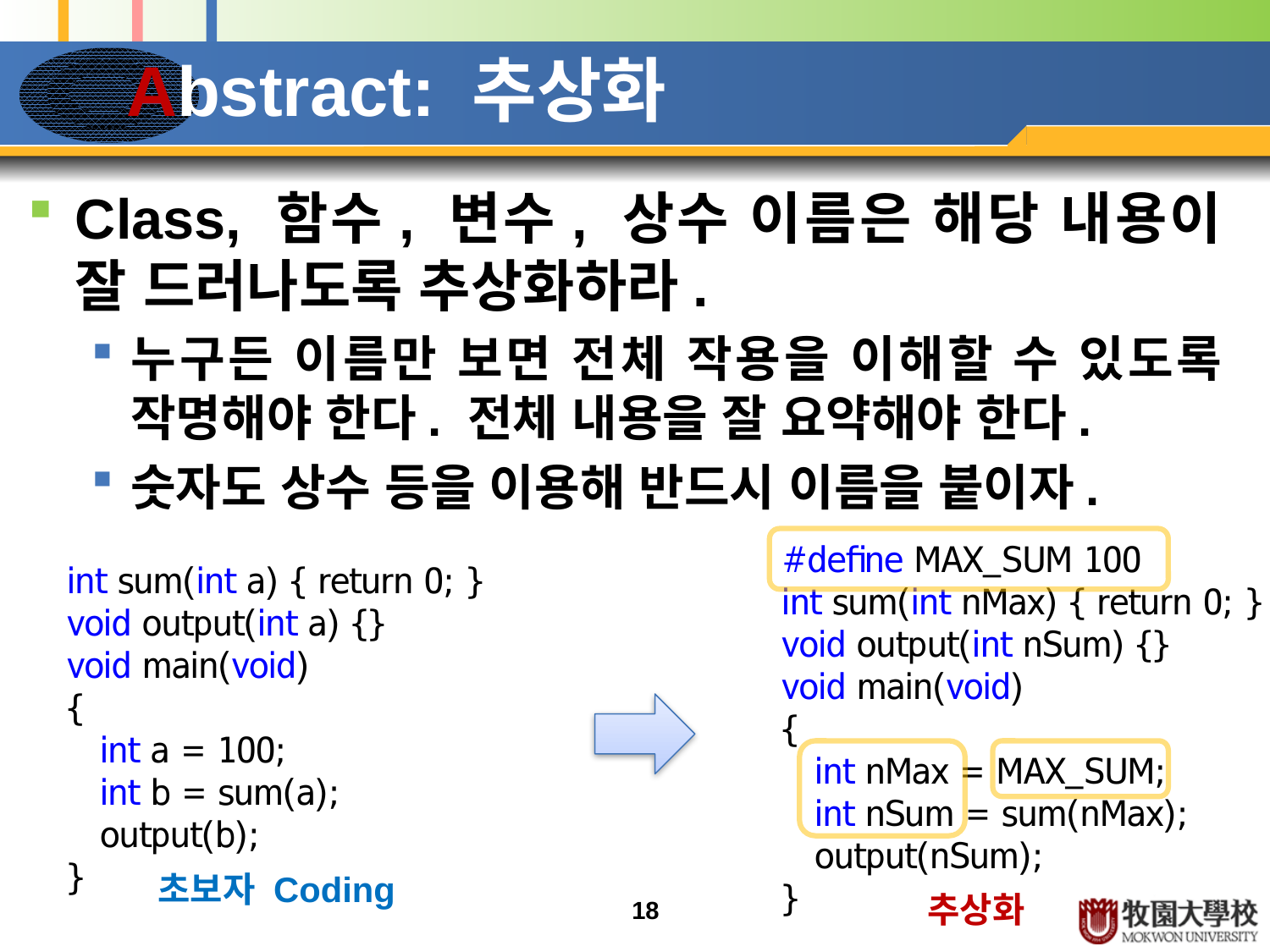

# Abstract: 추상화
Class, 함수, 변수, 상수 이름은 해당 내용이 잘 드러나도록 추상화하라.
누구든 이름만 보면 전체 작용을 이해할 수 있도록 작명해야 한다. 전체 내용을 잘 요약해야 한다.
숫자도 상수 등을 이용해 반드시 이름을 붙이자.

int sum(int a) { return 0; }
void output(int a) {}
void main(void)
{
   int a = 100;
   int b = sum(a);
   output(b);
}

#define MAX_SUM 100
int sum(int nMax) { return 0; }
void output(int nSum) {}
void main(void)
{
   int nMax = MAX_SUM;
   int nSum = sum(nMax);
   output(nSum);
}

초보자 Coding
추상화
18